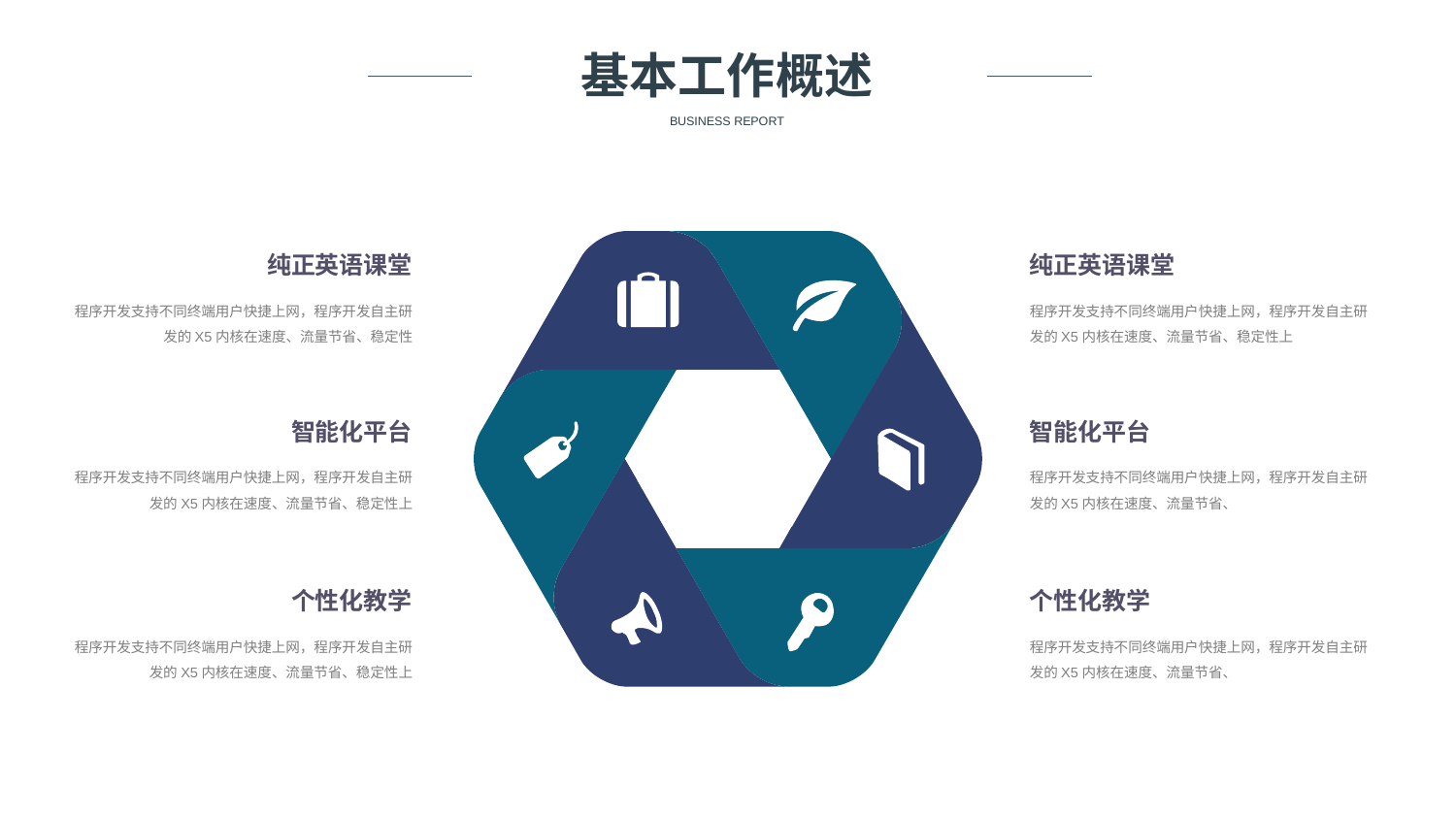

基本工作概述
BUSINESS REPORT

纯正英语课堂
纯正英语课堂

程序开发支持不同终端用户快捷上网，程序开发自主研发的X5内核在速度、流量节省、稳定性
程序开发支持不同终端用户快捷上网，程序开发自主研发的X5内核在速度、流量节省、稳定性上

智能化平台
智能化平台

程序开发支持不同终端用户快捷上网，程序开发自主研发的X5内核在速度、流量节省、稳定性上
程序开发支持不同终端用户快捷上网，程序开发自主研发的X5内核在速度、流量节省、

个性化教学
个性化教学

程序开发支持不同终端用户快捷上网，程序开发自主研发的X5内核在速度、流量节省、稳定性上
程序开发支持不同终端用户快捷上网，程序开发自主研发的X5内核在速度、流量节省、